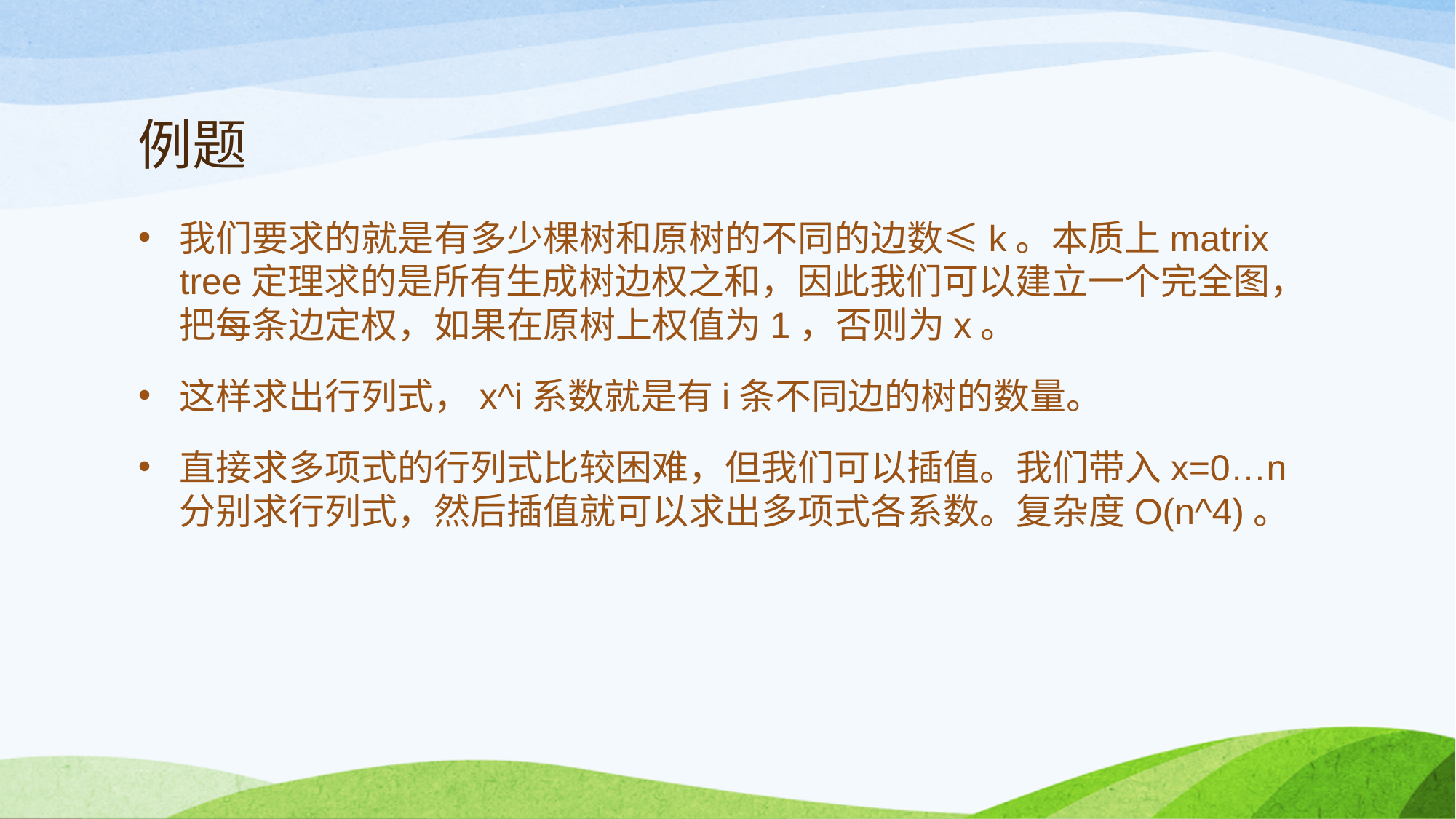

# 例题
我们要求的就是有多少棵树和原树的不同的边数≤k。本质上matrix tree定理求的是所有生成树边权之和，因此我们可以建立一个完全图，把每条边定权，如果在原树上权值为1，否则为x。
这样求出行列式，x^i系数就是有i条不同边的树的数量。
直接求多项式的行列式比较困难，但我们可以插值。我们带入x=0…n分别求行列式，然后插值就可以求出多项式各系数。复杂度O(n^4)。